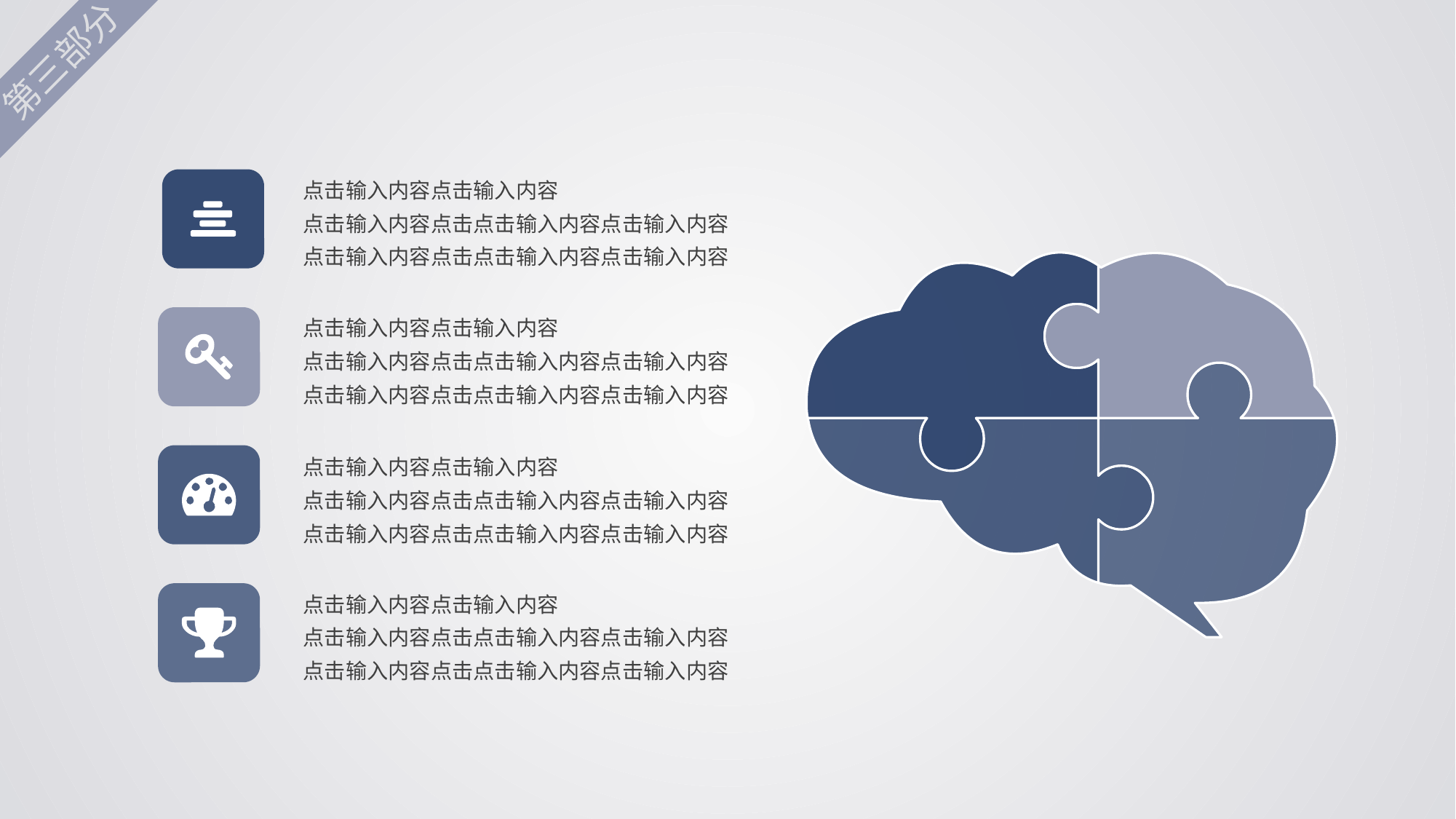

第三部分
点击输入内容点击输入内容
点击输入内容点击点击输入内容点击输入内容
点击输入内容点击点击输入内容点击输入内容

点击输入内容点击输入内容
点击输入内容点击点击输入内容点击输入内容
点击输入内容点击点击输入内容点击输入内容

点击输入内容点击输入内容
点击输入内容点击点击输入内容点击输入内容
点击输入内容点击点击输入内容点击输入内容

点击输入内容点击输入内容
点击输入内容点击点击输入内容点击输入内容
点击输入内容点击点击输入内容点击输入内容